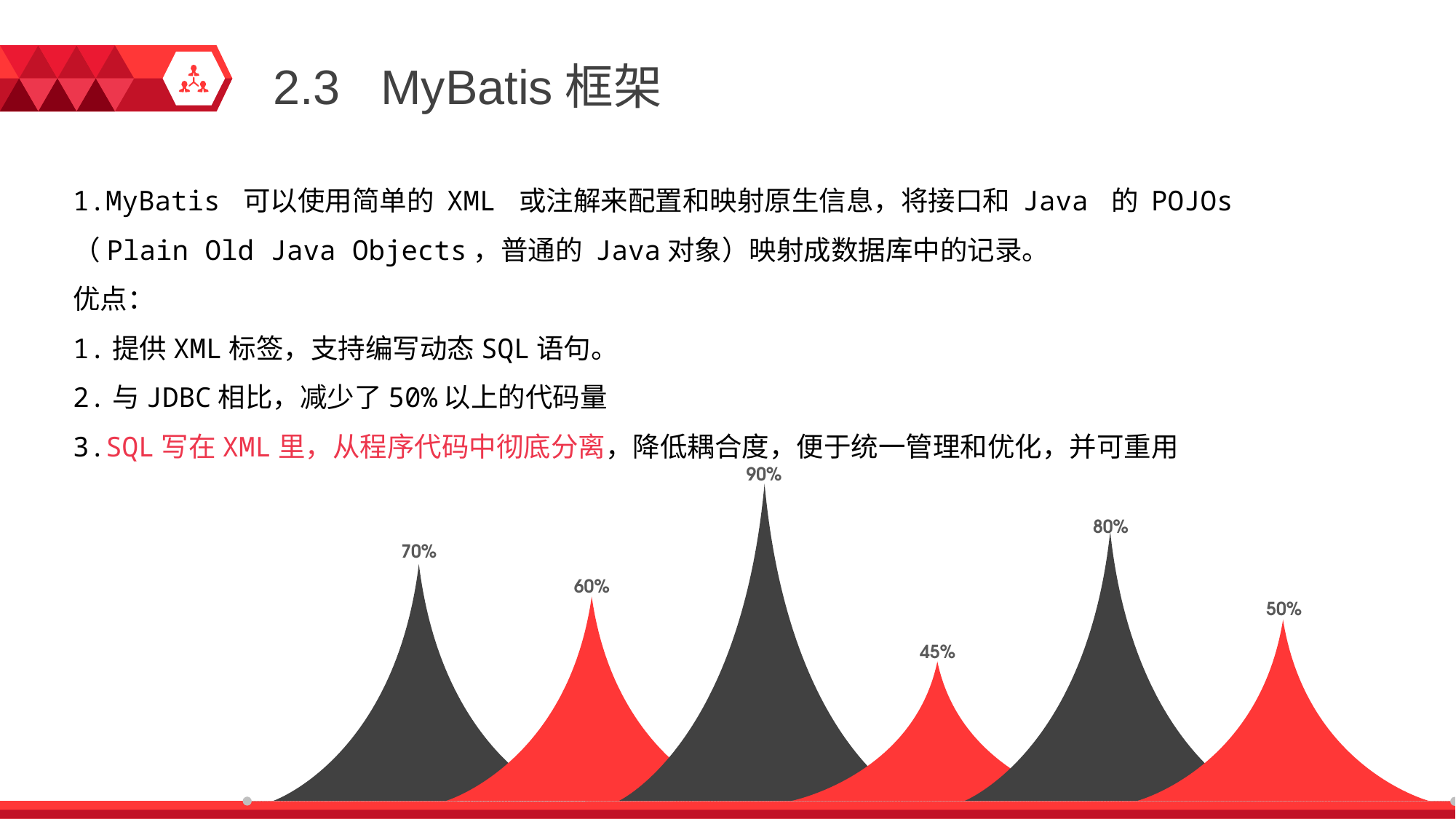

2.3   MyBatis框架
1.MyBatis 可以使用简单的 XML 或注解来配置和映射原生信息，将接口和 Java 的 POJOs（Plain Old Java Objects，普通的 Java对象）映射成数据库中的记录。
优点：
1.提供XML标签，支持编写动态SQL语句。
2.与JDBC相比，减少了50%以上的代码量
3.SQL写在XML里，从程序代码中彻底分离，降低耦合度，便于统一管理和优化，并可重用
90%

80%

70%

60%
50%

45%